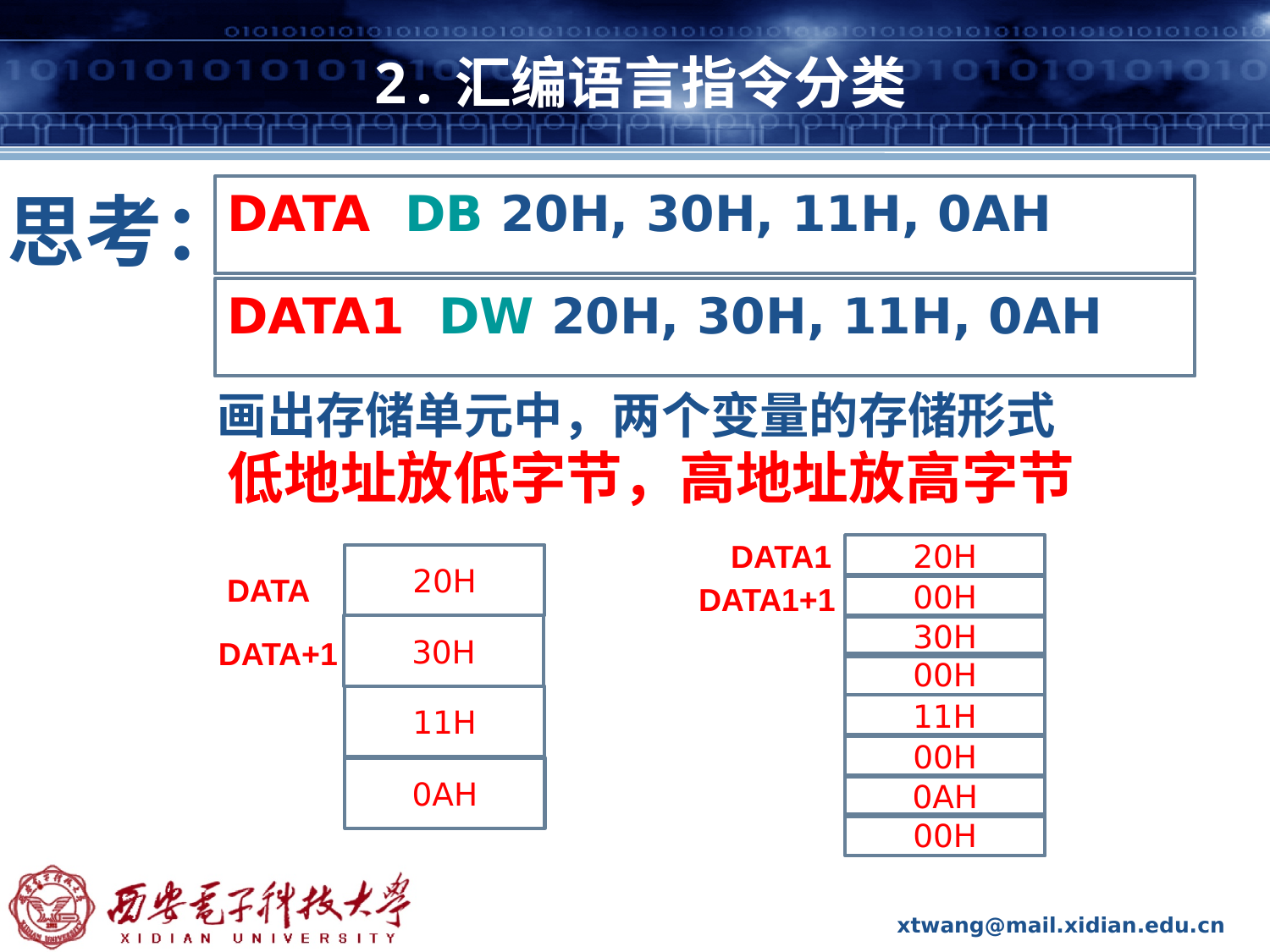

# 2.汇编语言指令分类
思考：
DATA  DB 20H, 30H, 11H, 0AH

DATA1  DW 20H, 30H, 11H, 0AH

画出存储单元中，两个变量的存储形式
低地址放低字节，高地址放高字节
DATA1
20H
20H
DATA
DATA1+1
00H
30H
30H
DATA+1
00H
11H
11H
00H
0AH
0AH
00H